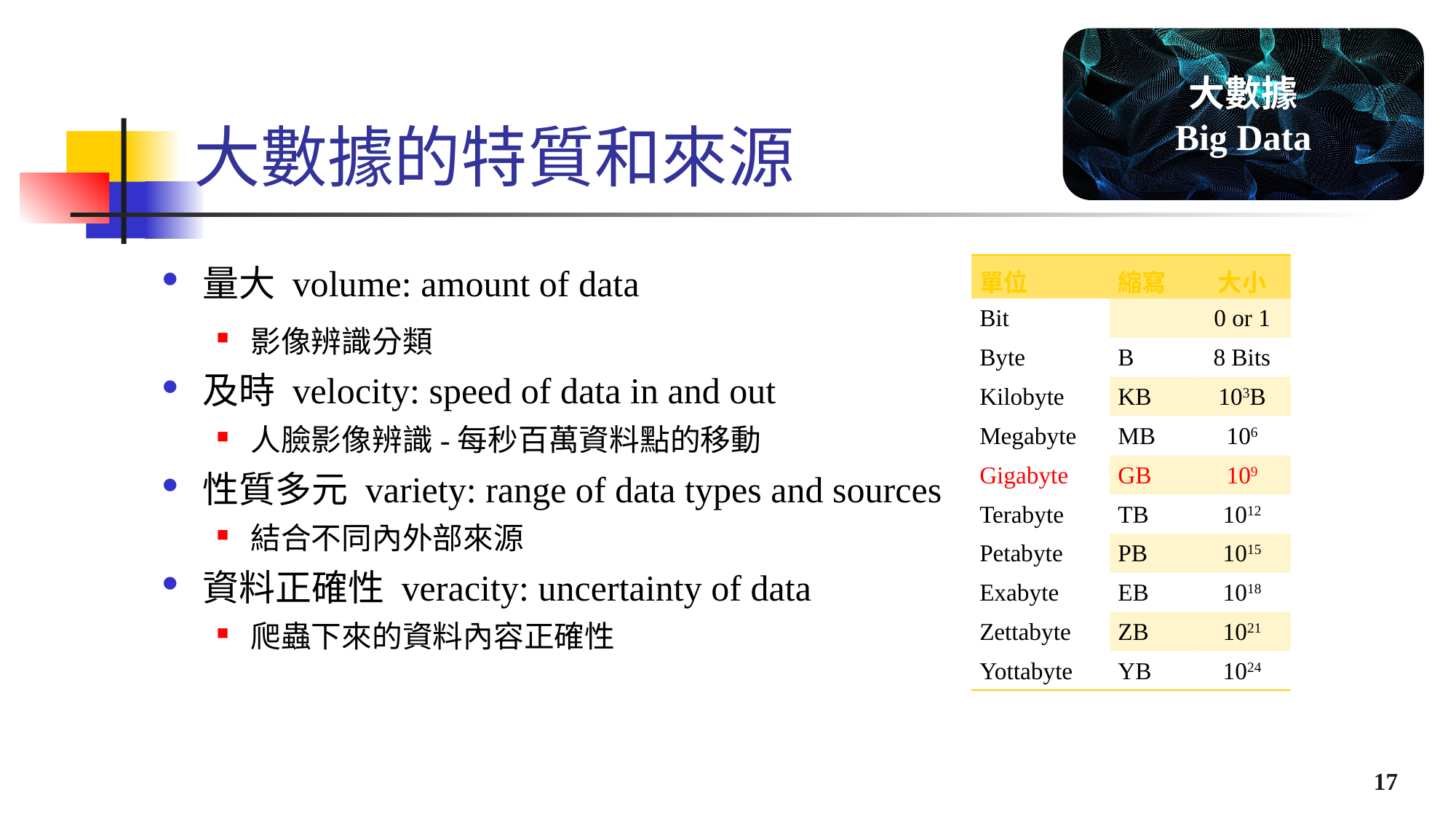

# 大數據的特質和來源
大數據
Big Data
| 單位 | 縮寫 | 大小 |
| --- | --- | --- |
| Bit |  | 0 or 1 |
| Byte | B | 8 Bits |
| Kilobyte | KB | 103B |
| Megabyte | MB | 106 |
| Gigabyte | GB | 109 |
| Terabyte | TB | 1012 |
| Petabyte | PB | 1015 |
| Exabyte | EB | 1018 |
| Zettabyte | ZB | 1021 |
| Yottabyte | YB | 1024 |
量大 volume: amount of data
影像辨識分類
及時 velocity: speed of data in and out
人臉影像辨識-每秒百萬資料點的移動
性質多元 variety: range of data types and sources
結合不同內外部來源
資料正確性 veracity: uncertainty of data
爬蟲下來的資料內容正確性
17